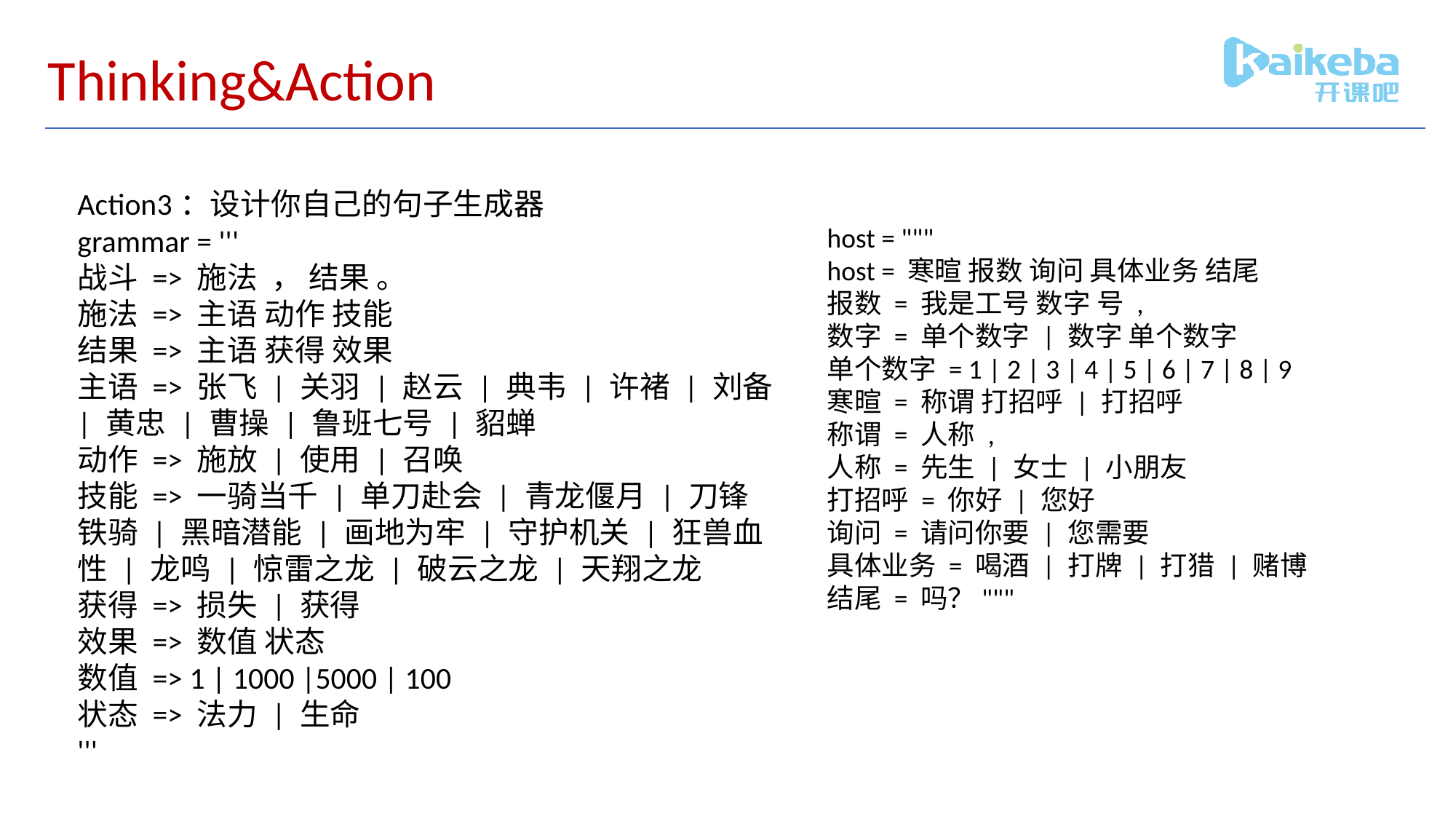

# Thinking&Action
Action3：设计你自己的句子生成器
grammar = '''
战斗 => 施法  ， 结果 。
施法 => 主语 动作 技能
结果 => 主语 获得 效果
主语 => 张飞 | 关羽 | 赵云 | 典韦 | 许褚 | 刘备 | 黄忠 | 曹操 | 鲁班七号 | 貂蝉
动作 => 施放 | 使用 | 召唤
技能 => 一骑当千 | 单刀赴会 | 青龙偃月 | 刀锋铁骑 | 黑暗潜能 | 画地为牢 | 守护机关 | 狂兽血性 | 龙鸣 | 惊雷之龙 | 破云之龙 | 天翔之龙
获得 => 损失 | 获得
效果 => 数值 状态
数值 => 1 | 1000 |5000 | 100
状态 => 法力 | 生命
'''

host = """
host = 寒暄 报数 询问 具体业务 结尾
报数 = 我是工号 数字 号 ,
数字 = 单个数字 | 数字 单个数字
单个数字 = 1 | 2 | 3 | 4 | 5 | 6 | 7 | 8 | 9
寒暄 = 称谓 打招呼 | 打招呼
称谓 = 人称 ,
人称 = 先生 | 女士 | 小朋友
打招呼 = 你好 | 您好
询问 = 请问你要 | 您需要
具体业务 = 喝酒 | 打牌 | 打猎 | 赌博
结尾 = 吗？"""